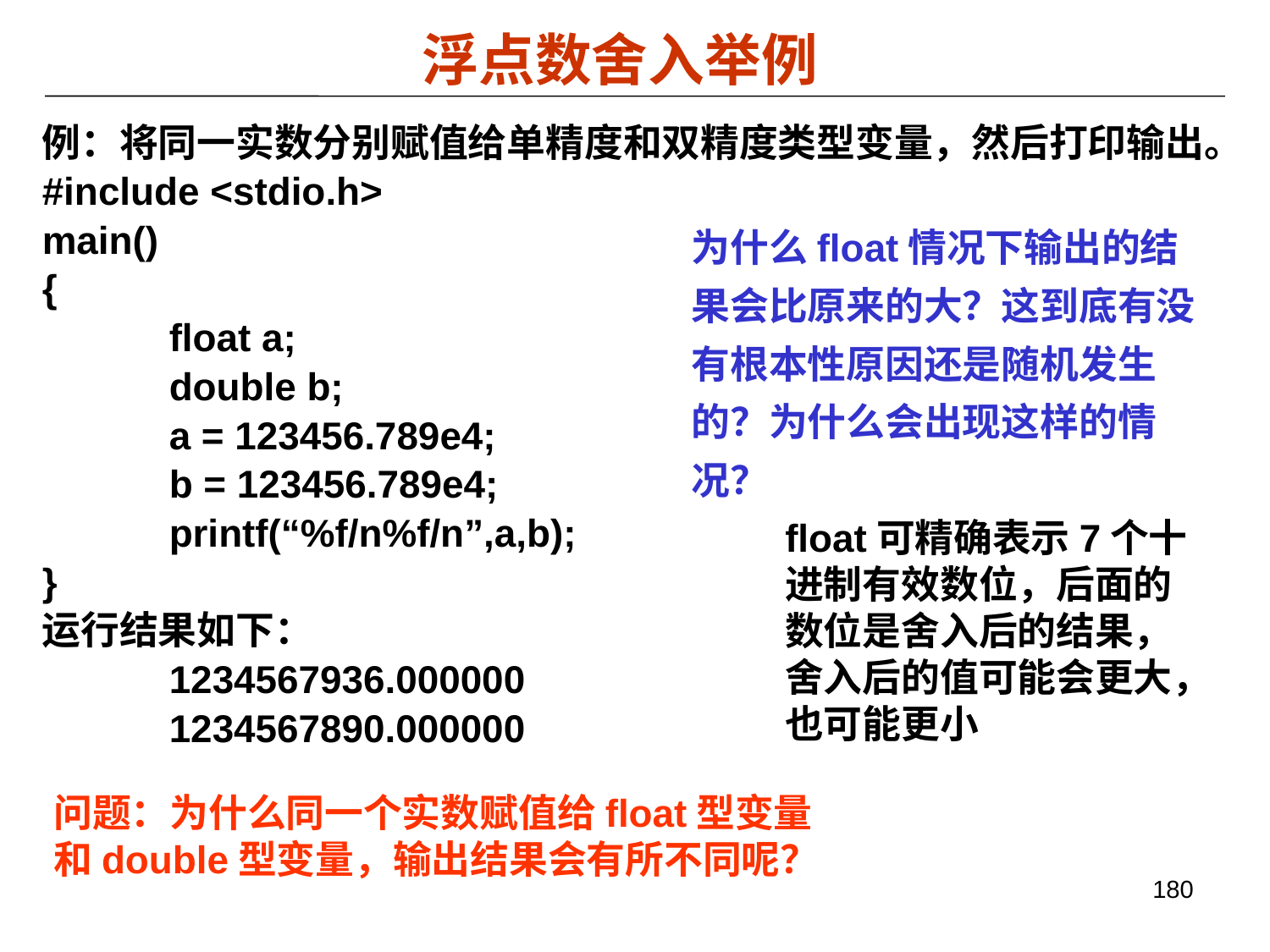

# 浮点数舍入举例
例：将同一实数分别赋值给单精度和双精度类型变量，然后打印输出。
#include <stdio.h>
main()
{
 	float a;
	double b;
	a = 123456.789e4;
	b = 123456.789e4;
	printf(“%f/n%f/n”,a,b);
}
运行结果如下：
	1234567936.000000
	1234567890.000000
为什么float情况下输出的结果会比原来的大？这到底有没有根本性原因还是随机发生的？为什么会出现这样的情况？
float可精确表示7个十进制有效数位，后面的数位是舍入后的结果，舍入后的值可能会更大，也可能更小
问题：为什么同一个实数赋值给float型变量和double型变量，输出结果会有所不同呢？
180